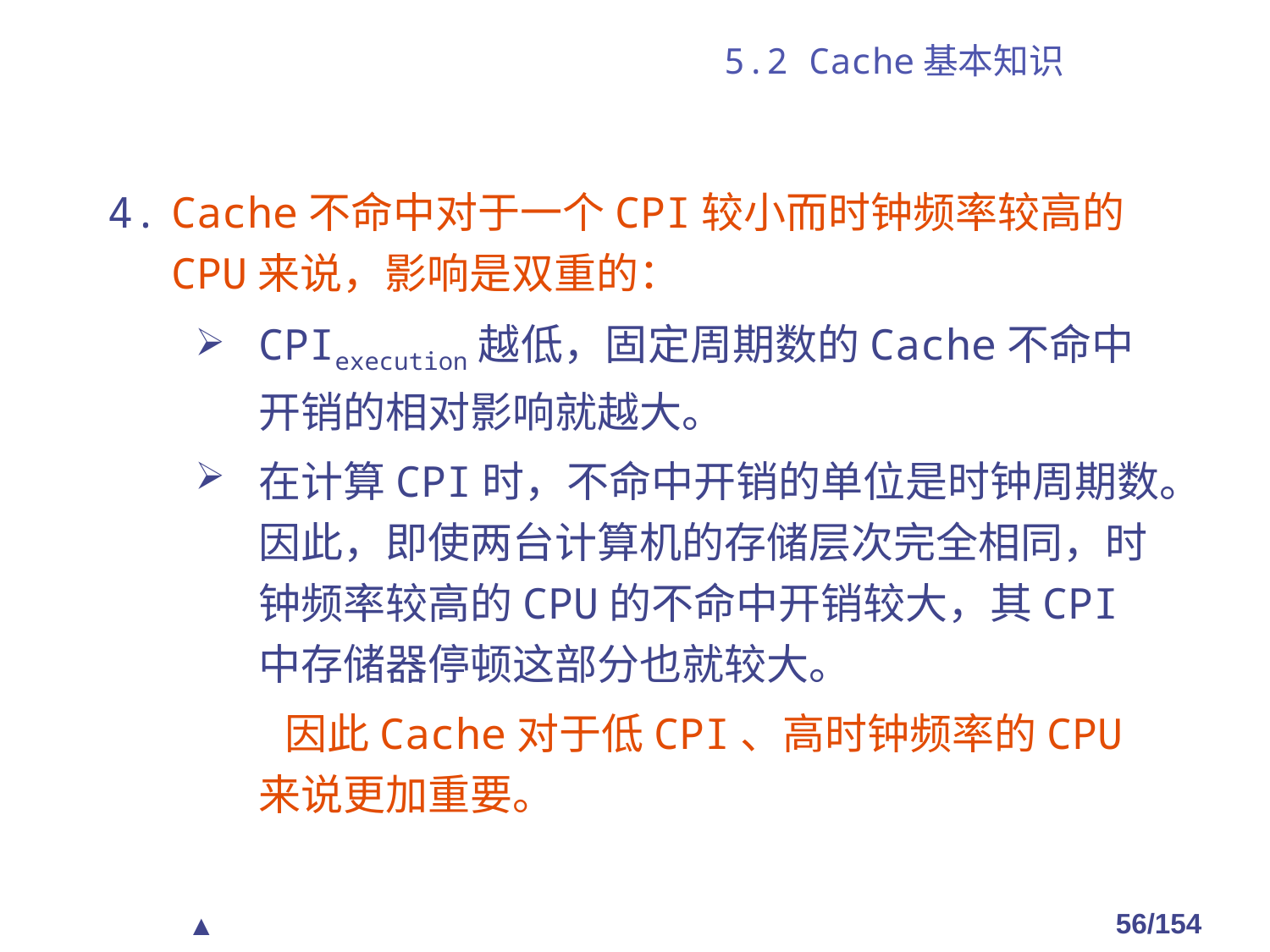

# 5.2 Cache基本知识
Cache不命中对于一个CPI较小而时钟频率较高的CPU来说，影响是双重的：
CPIexecution越低，固定周期数的Cache不命中开销的相对影响就越大。
在计算CPI时，不命中开销的单位是时钟周期数。因此，即使两台计算机的存储层次完全相同，时钟频率较高的CPU的不命中开销较大，其CPI中存储器停顿这部分也就较大。
　     因此Cache对于低CPI、高时钟频率的CPU来说更加重要。